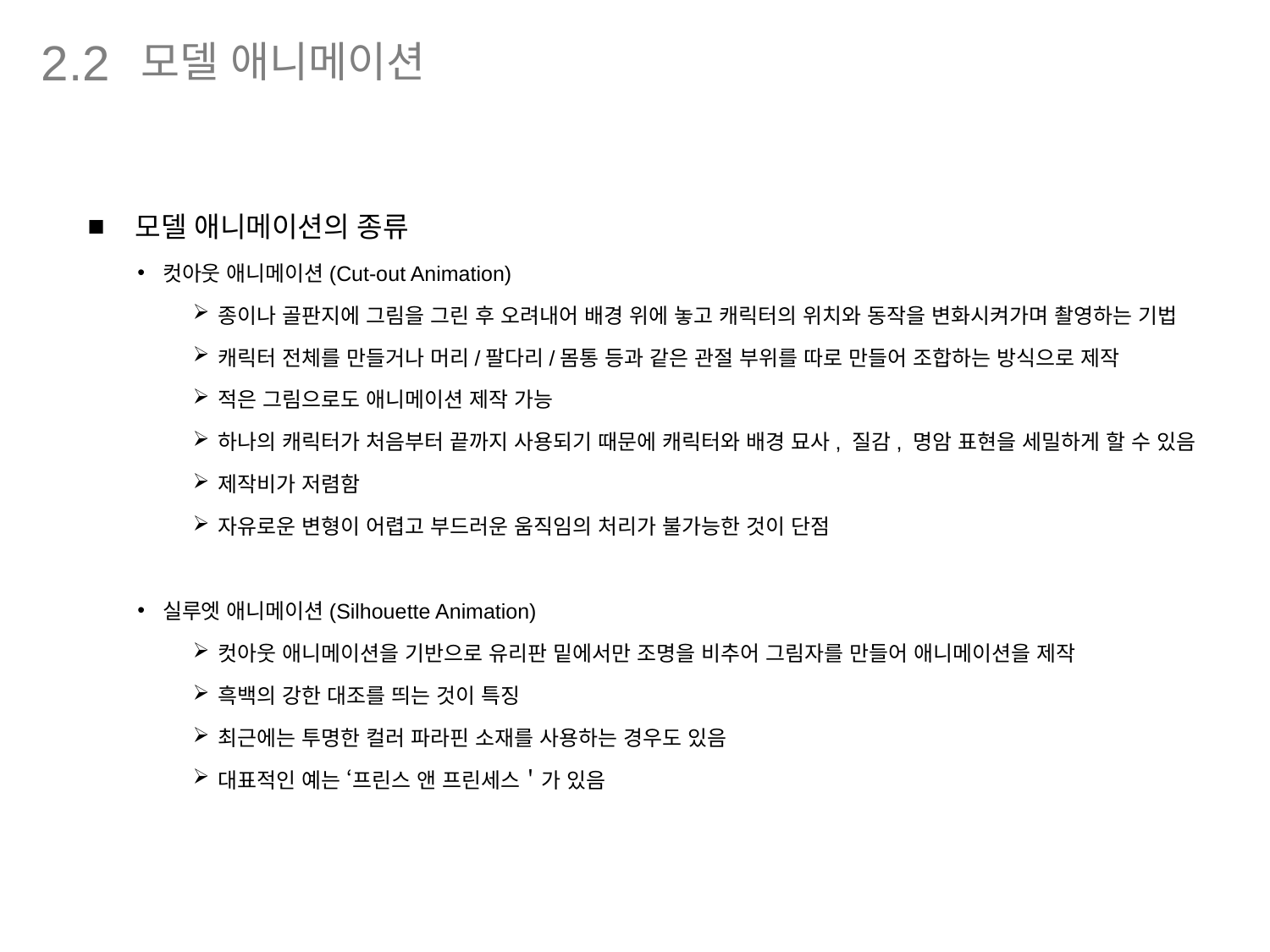

모델 애니메이션
2.2
모델 애니메이션의 종류
컷아웃 애니메이션(Cut-out Animation)
종이나 골판지에 그림을 그린 후 오려내어 배경 위에 놓고 캐릭터의 위치와 동작을 변화시켜가며 촬영하는 기법
캐릭터 전체를 만들거나 머리/팔다리/몸통 등과 같은 관절 부위를 따로 만들어 조합하는 방식으로 제작
적은 그림으로도 애니메이션 제작 가능
하나의 캐릭터가 처음부터 끝까지 사용되기 때문에 캐릭터와 배경 묘사, 질감, 명암 표현을 세밀하게 할 수 있음
제작비가 저렴함
자유로운 변형이 어렵고 부드러운 움직임의 처리가 불가능한 것이 단점

실루엣 애니메이션(Silhouette Animation)
컷아웃 애니메이션을 기반으로 유리판 밑에서만 조명을 비추어 그림자를 만들어 애니메이션을 제작
흑백의 강한 대조를 띄는 것이 특징
최근에는 투명한 컬러 파라핀 소재를 사용하는 경우도 있음
대표적인 예는 ‘프린스 앤 프린세스＇가 있음